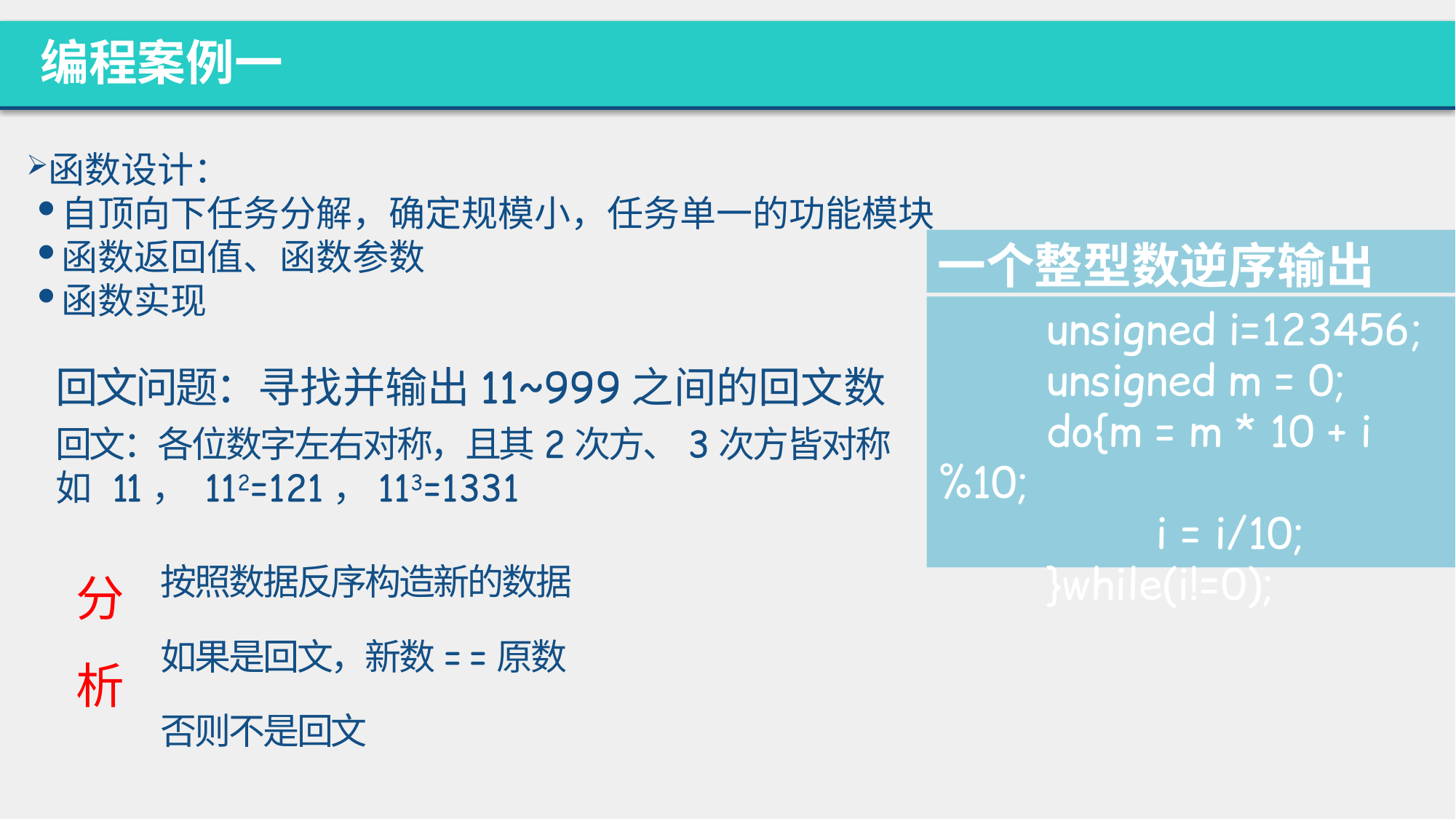

编程案例一
函数设计：
自顶向下任务分解，确定规模小，任务单一的功能模块
函数返回值、函数参数
函数实现
一个整型数逆序输出
	unsigned i=123456;
	unsigned m = 0;
	do{m = m * 10 + i%10;
		i = i/10;
	}while(i!=0);
回文问题：寻找并输出11~999之间的回文数
回文：各位数字左右对称，且其2次方、3次方皆对称
如  11， 112=121，113=1331
按照数据反序构造新的数据
如果是回文，新数= =原数
否则不是回文
分析